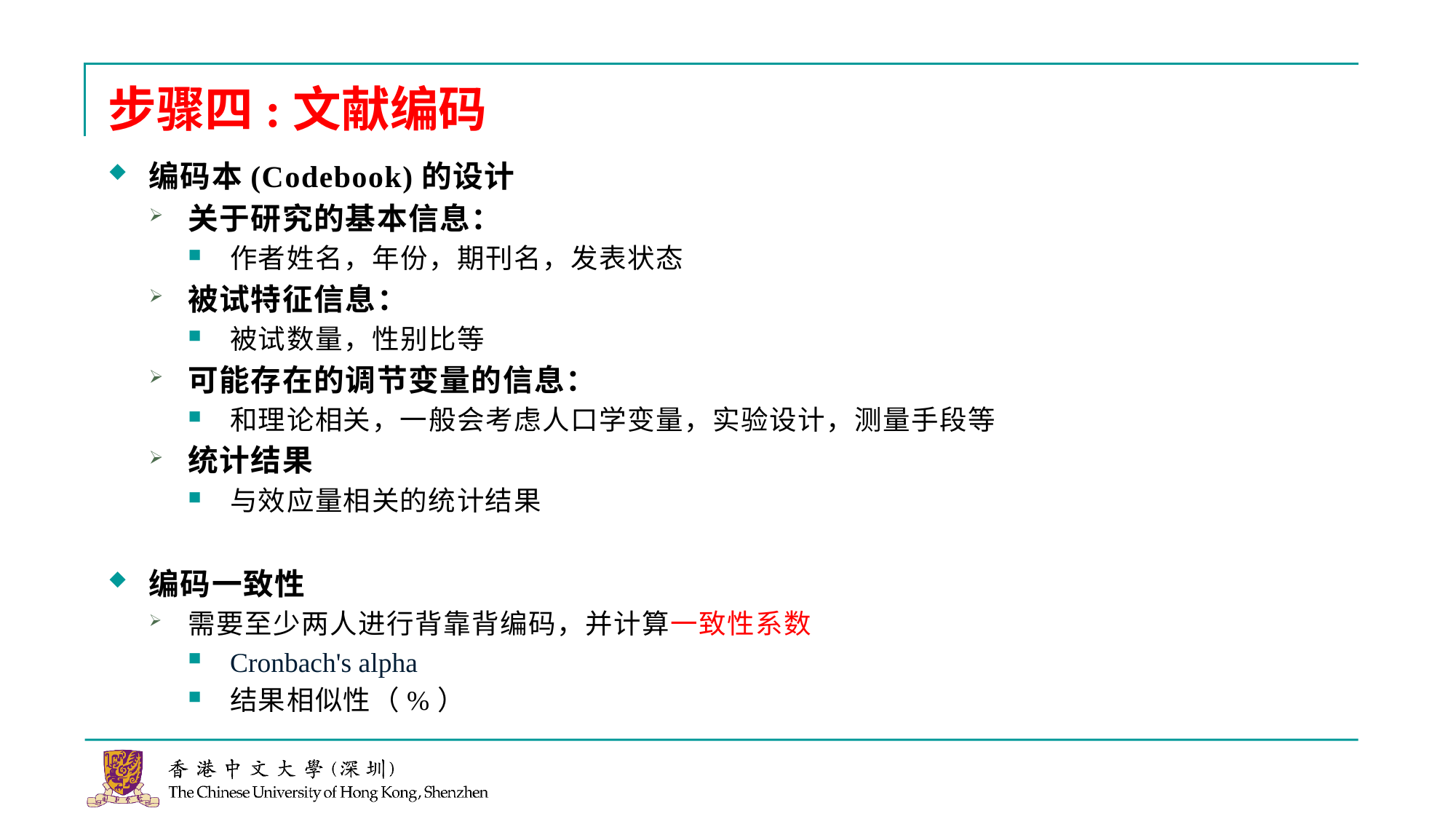

# 步骤四:文献编码
编码本(Codebook)的设计
关于研究的基本信息：
作者姓名，年份，期刊名，发表状态
被试特征信息：
被试数量，性别比等
可能存在的调节变量的信息：
和理论相关，一般会考虑人口学变量，实验设计，测量手段等
统计结果
与效应量相关的统计结果

编码一致性
需要至少两人进行背靠背编码，并计算一致性系数
Cronbach's alpha
结果相似性（%）